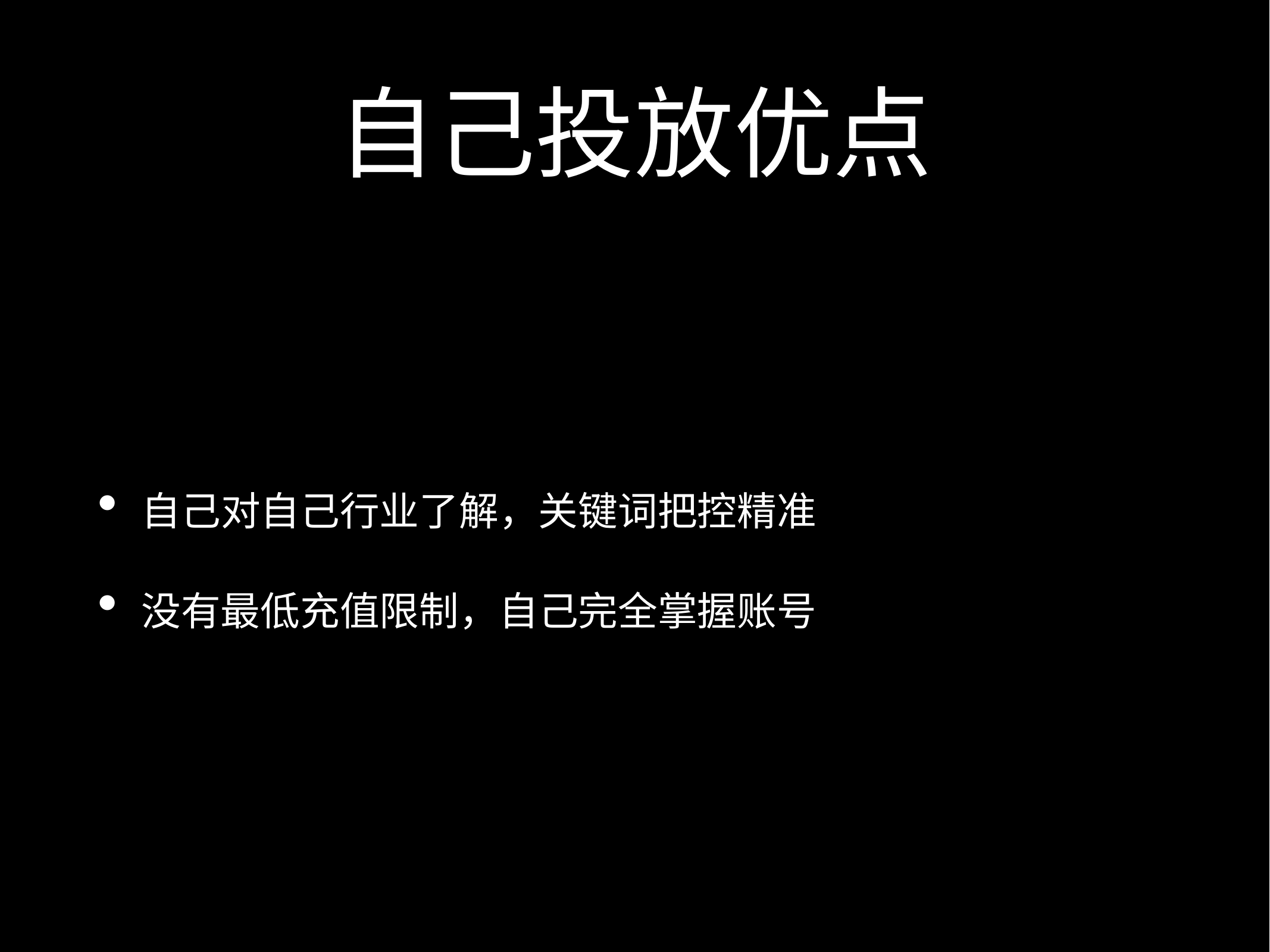

# 自己投放优点
自己对自己行业了解，关键词把控精准
没有最低充值限制，自己完全掌握账号